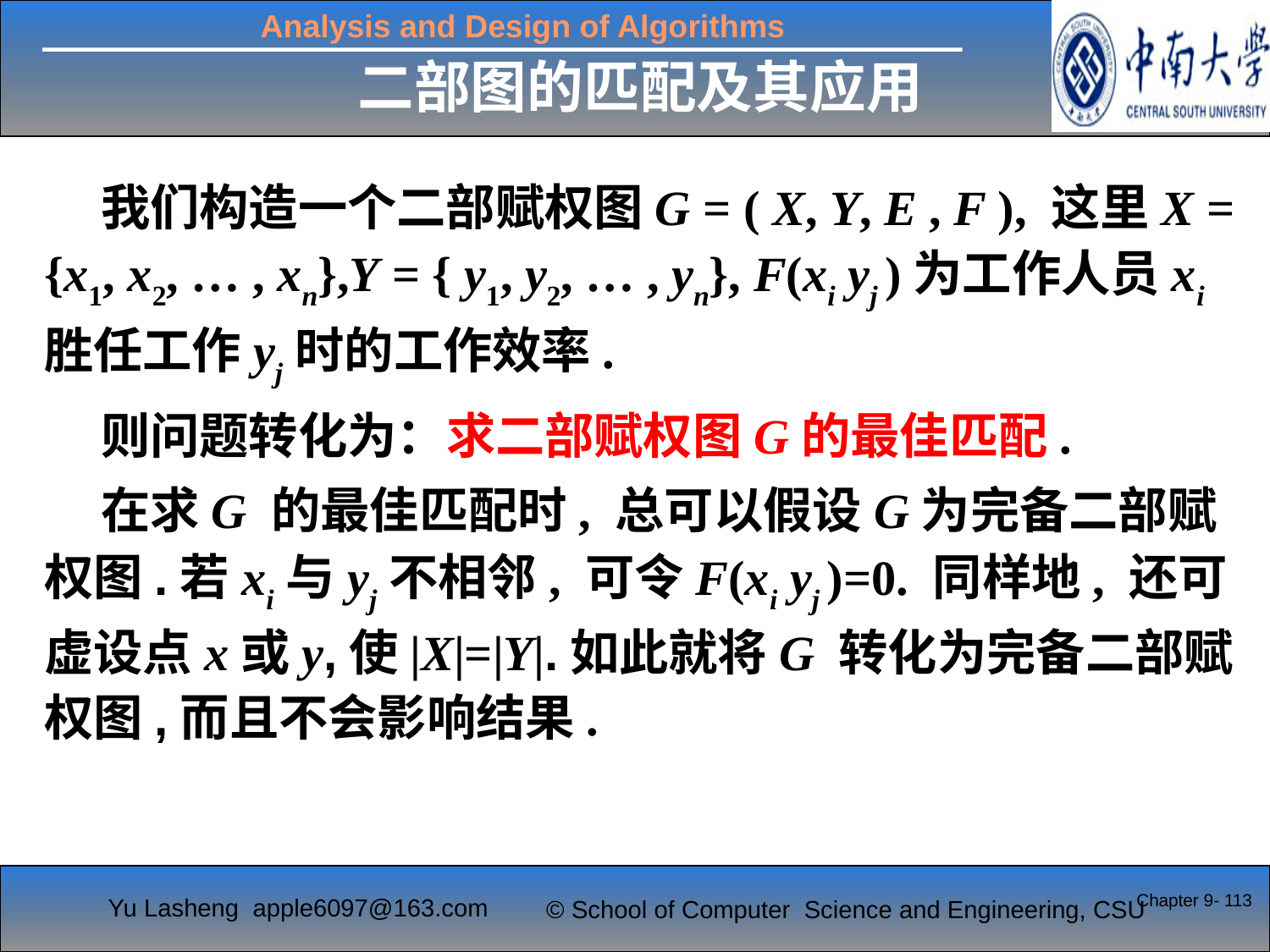

二部图的匹配及其应用
    我们构造一个二部赋权图G = ( X, Y, E , F ), 这里X = {x1, x2, … , xn},Y = { y1, y2, … , yn}, F(xi yj )为工作人员xi胜任工作yj时的工作效率.
    则问题转化为：求二部赋权图G的最佳匹配.
    在求G 的最佳匹配时, 总可以假设G为完备二部赋权图.若xi与yj不相邻, 可令F(xi yj )=0. 同样地, 还可虚设点x或y,使|X|=|Y|.如此就将G 转化为完备二部赋权图,而且不会影响结果.
Chapter 9- 113